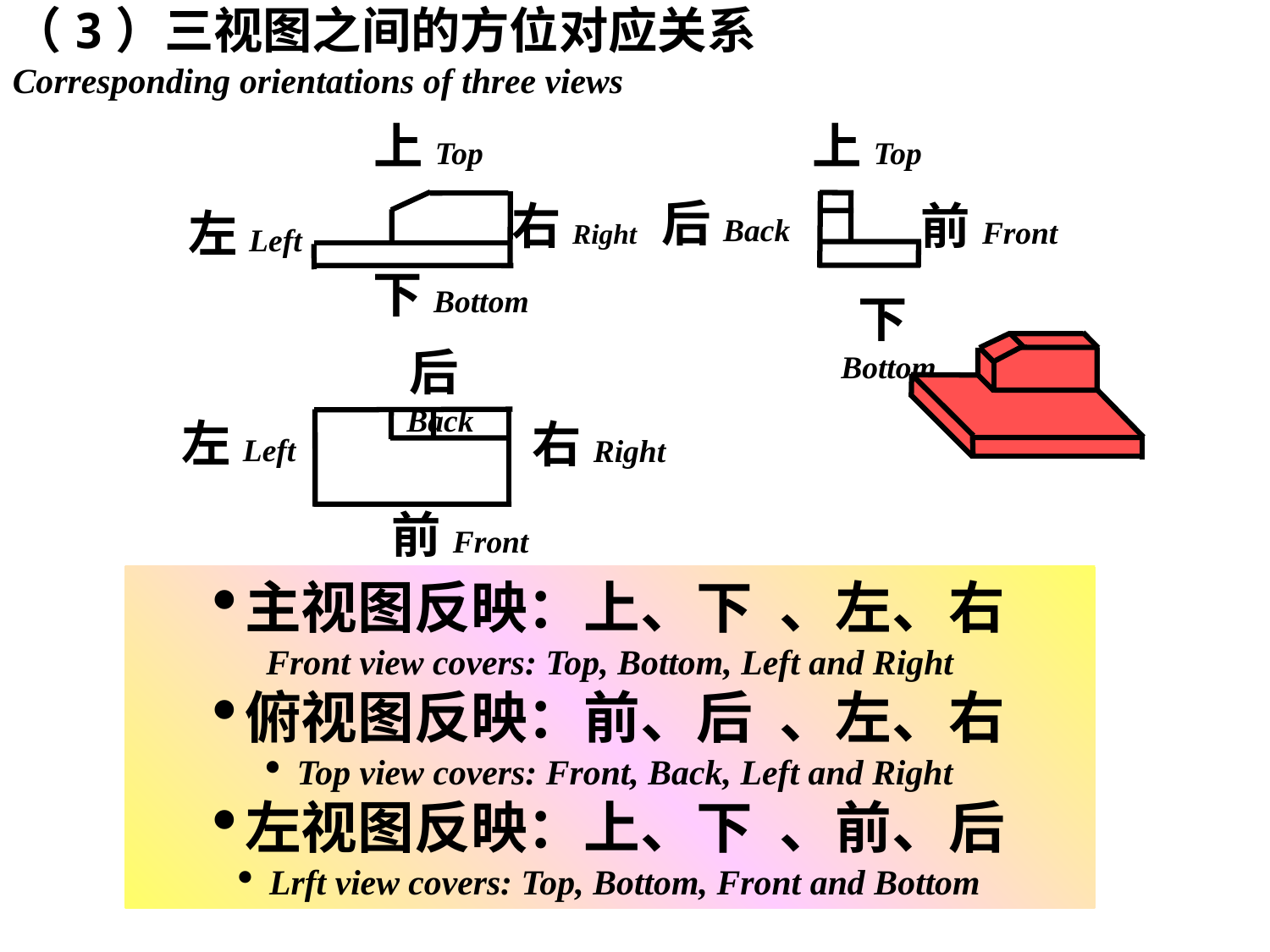

（3）三视图之间的方位对应关系
Corresponding orientations of three views
上Top
上Top
后Back
右Right
前Front

左Left

下Bottom

下Bottom

后Back
左Left
右Right

前Front

主视图反映：上、下  、左、右
Front view covers: Top, Bottom, Left and Right
俯视图反映：前、后  、左、右
Top view covers: Front, Back, Left and Right
左视图反映：上、下  、前、后
Lrft view covers: Top, Bottom, Front and Bottom